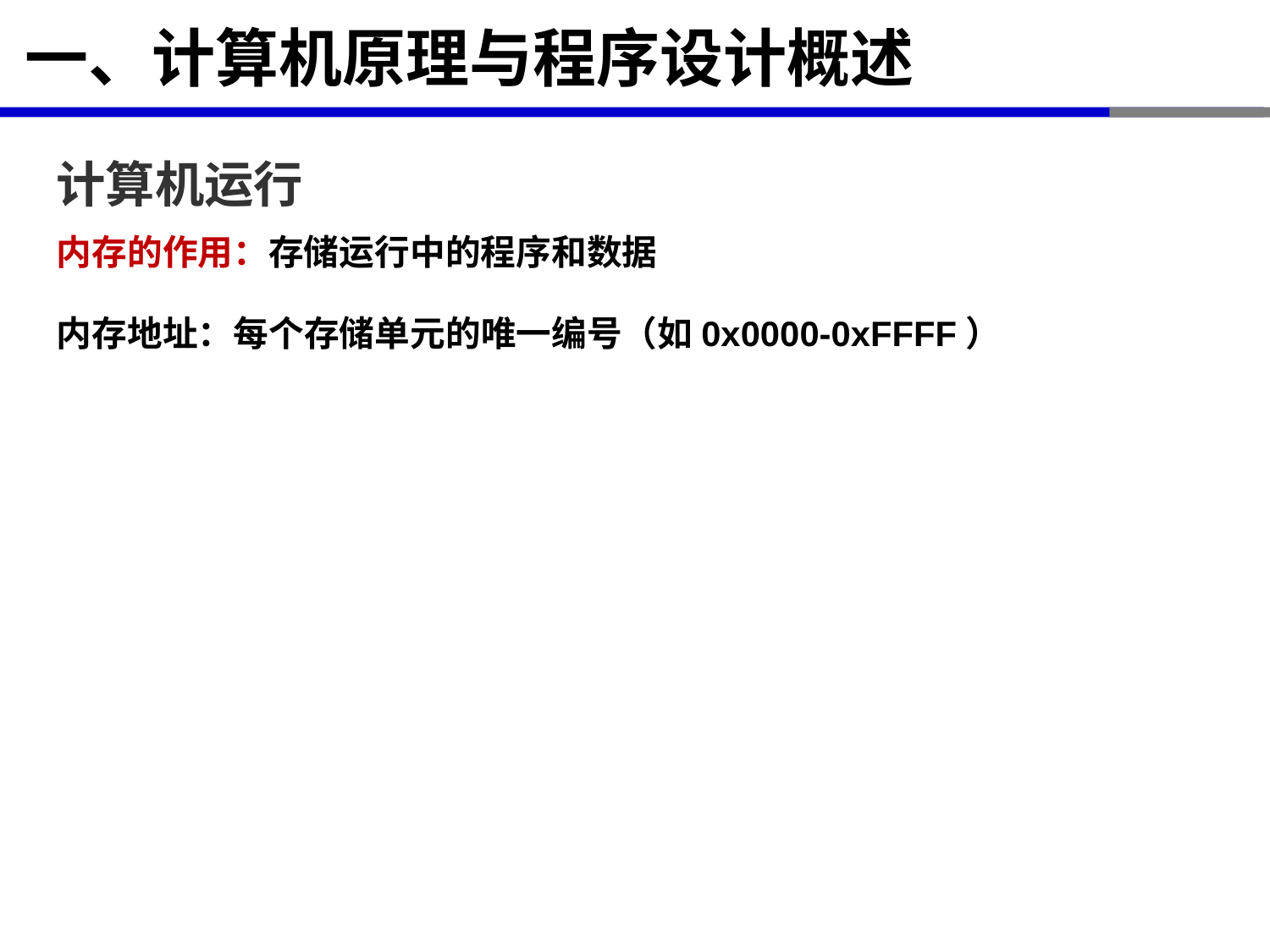

# 一、计算机原理与程序设计概述
计算机运行
内存的作用：存储运行中的程序和数据
内存地址：每个存储单元的唯一编号（如0x0000-0xFFFF）